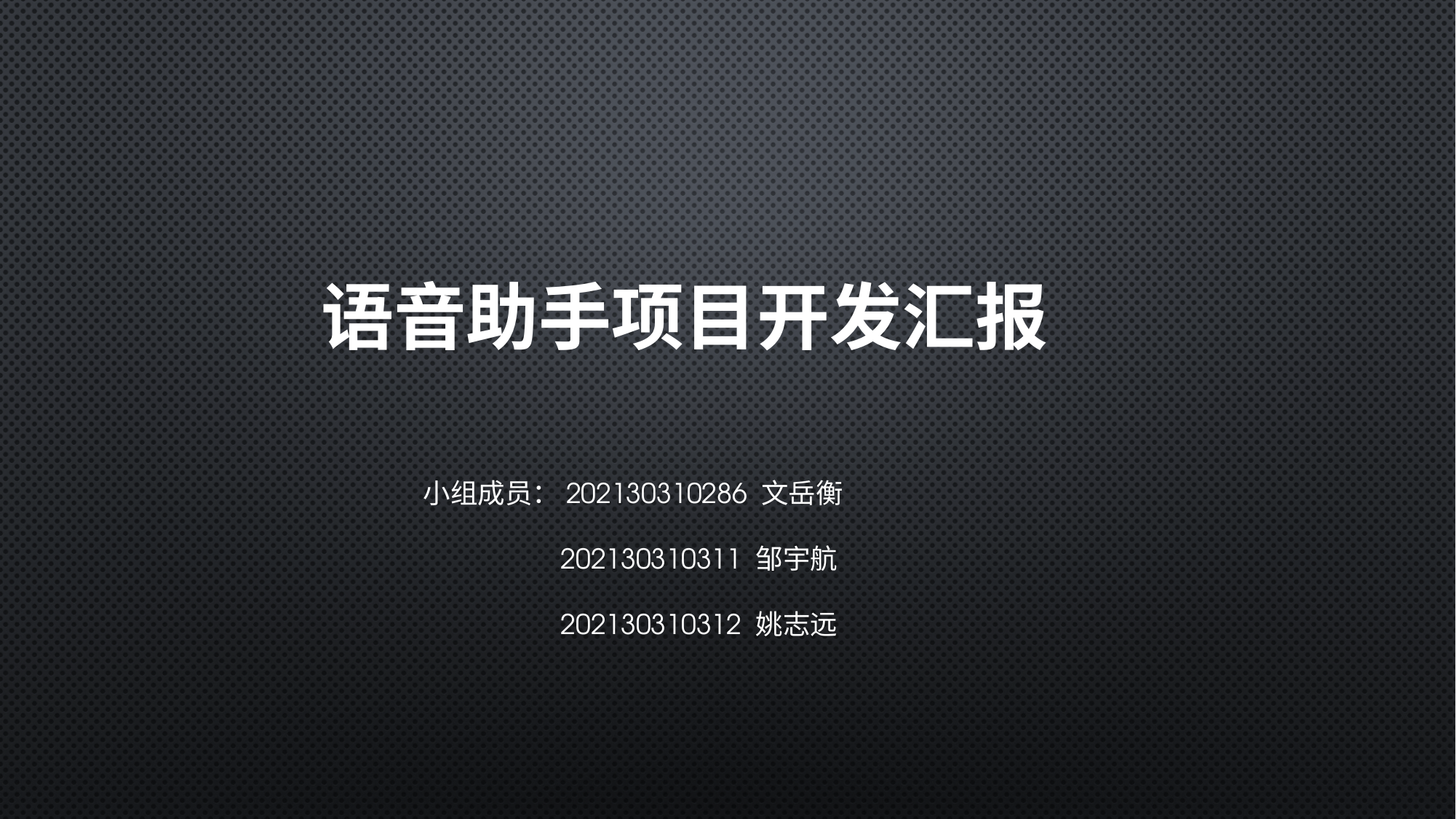

语音助手项目开发汇报
小组成员：202130310286 文岳衡

                  202130310311 邹宇航

                  202130310312 姚志远